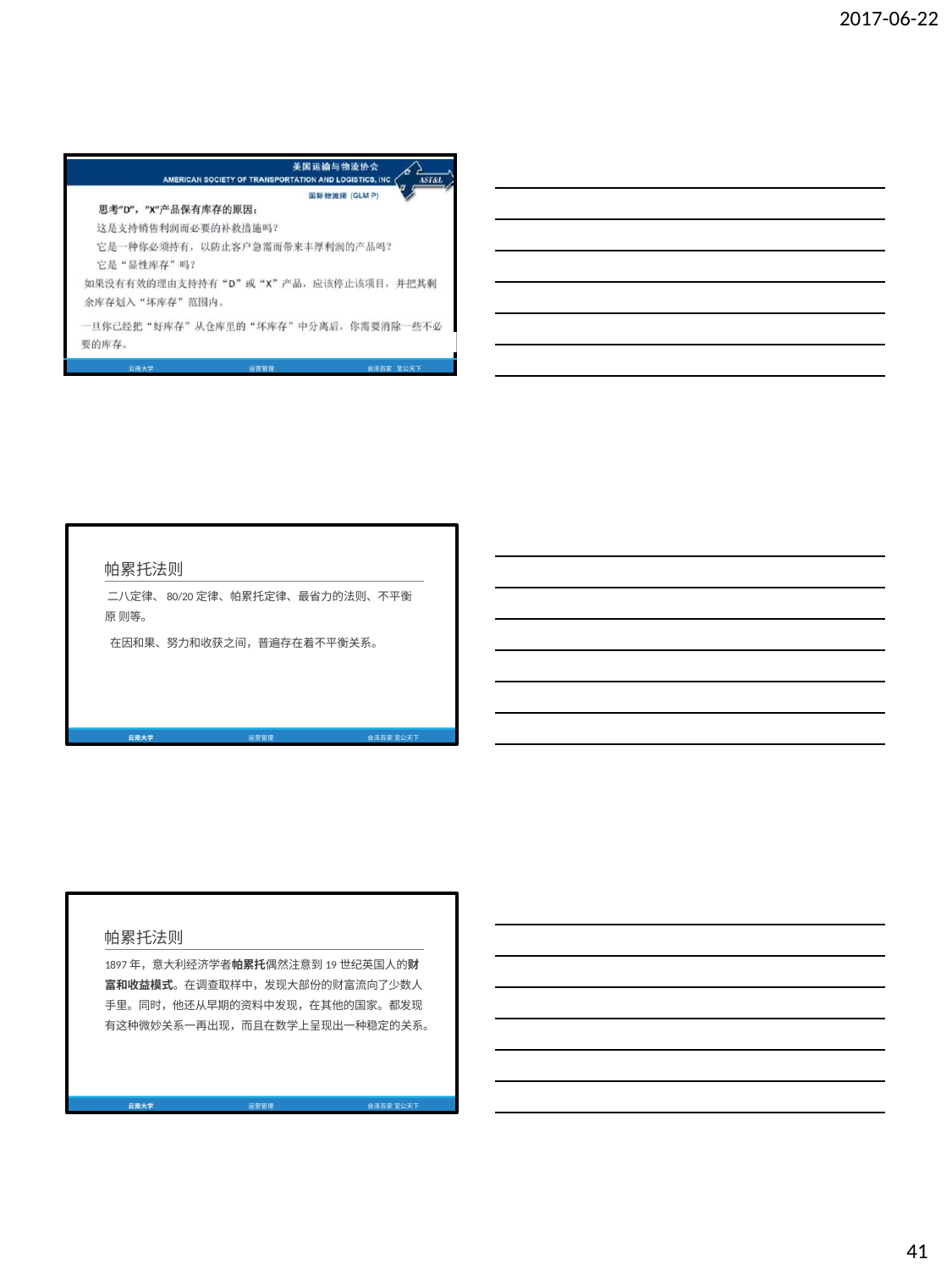

2017-06-22
|  |  |  |  |
| --- | --- | --- | --- |
| 云南大学 | 运营管理 | 会泽百家 | 至公天下 |

帕累托法则
二八定律、80/20定律、帕累托定律、最省力的法则、不平衡原 则等。

在因和果、努力和收获之间，普遍存在着不平衡关系。

云南大学
运营管理
会泽百家 至公天下

帕累托法则
1897年，意大利经济学者帕累托偶然注意到19世纪英国人的财 富和收益模式。在调查取样中，发现大部份的财富流向了少数人 手里。同时，他还从早期的资料中发现，在其他的国家。都发现
有这种微妙关系一再出现，而且在数学上呈现出一种稳定的关系。

云南大学
运营管理
会泽百家 至公天下

41